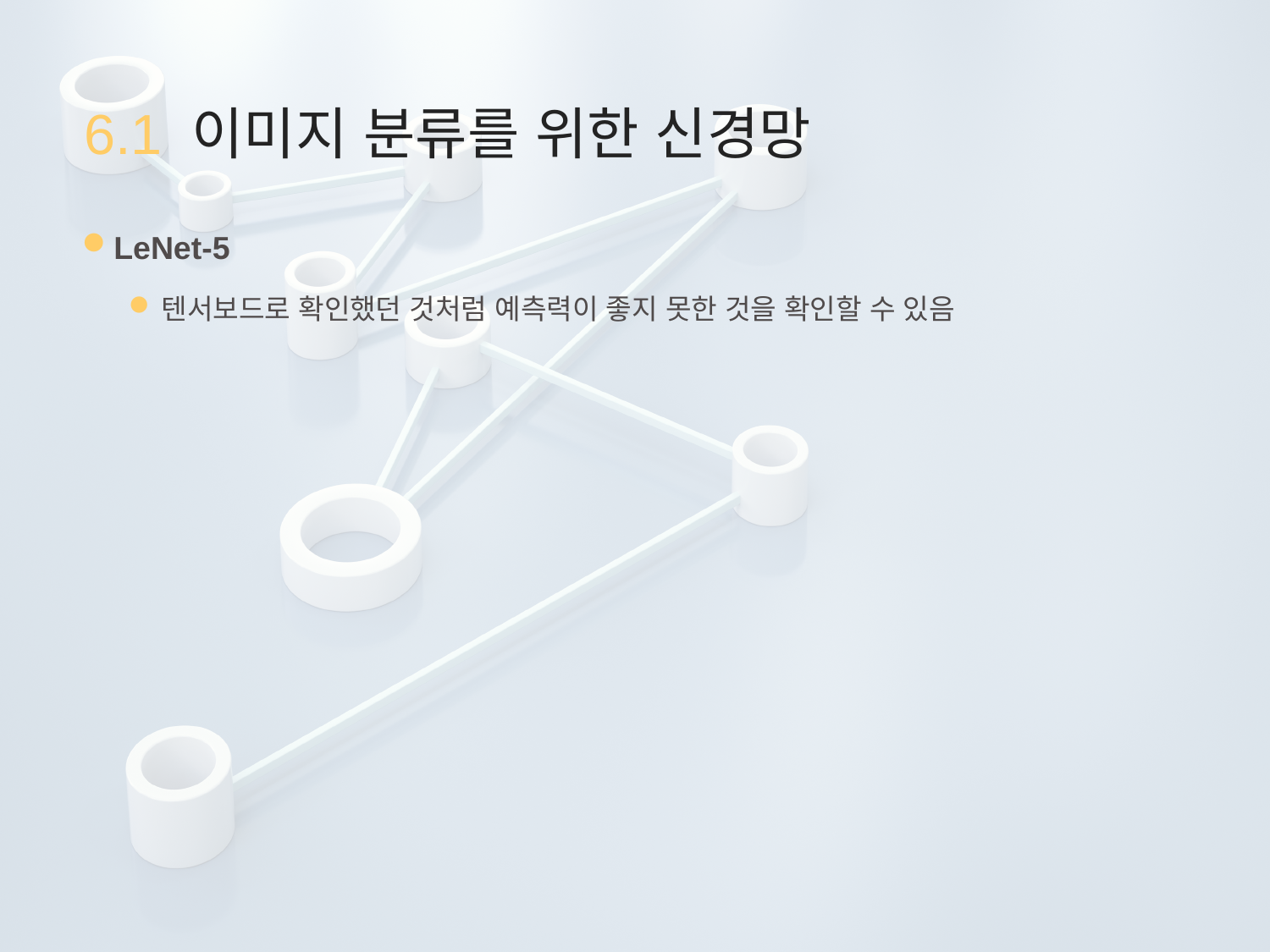

# 6.1 이미지 분류를 위한 신경망
LeNet-5
텐서보드로 확인했던 것처럼 예측력이 좋지 못한 것을 확인할 수 있음